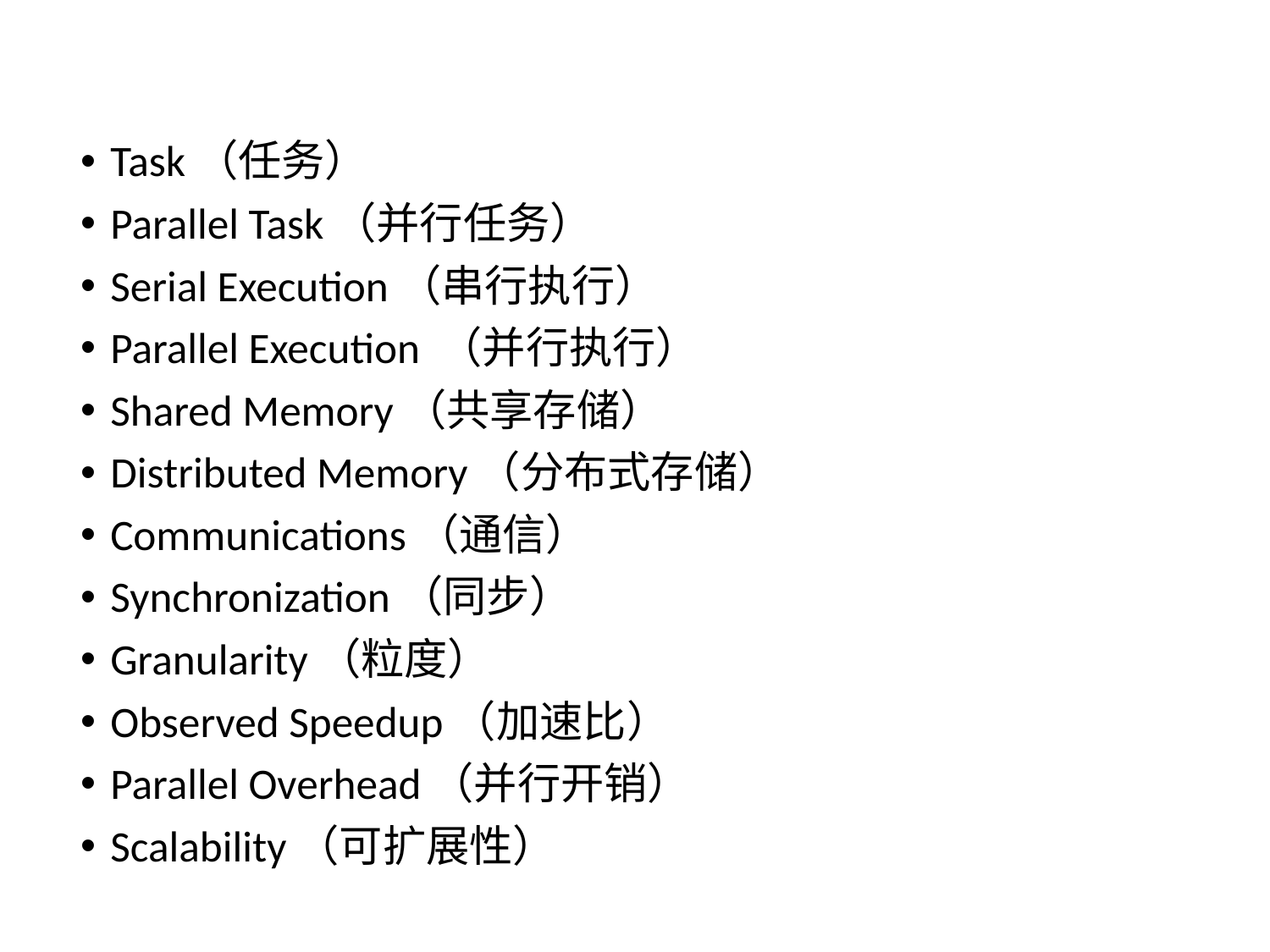

Task（任务）
Parallel Task（并行任务）
Serial Execution（串行执行）
Parallel Execution （并行执行）
Shared Memory（共享存储）
Distributed Memory（分布式存储）
Communications（通信）
Synchronization（同步）
Granularity（粒度）
Observed Speedup（加速比）
Parallel Overhead（并行开销）
Scalability（可扩展性）